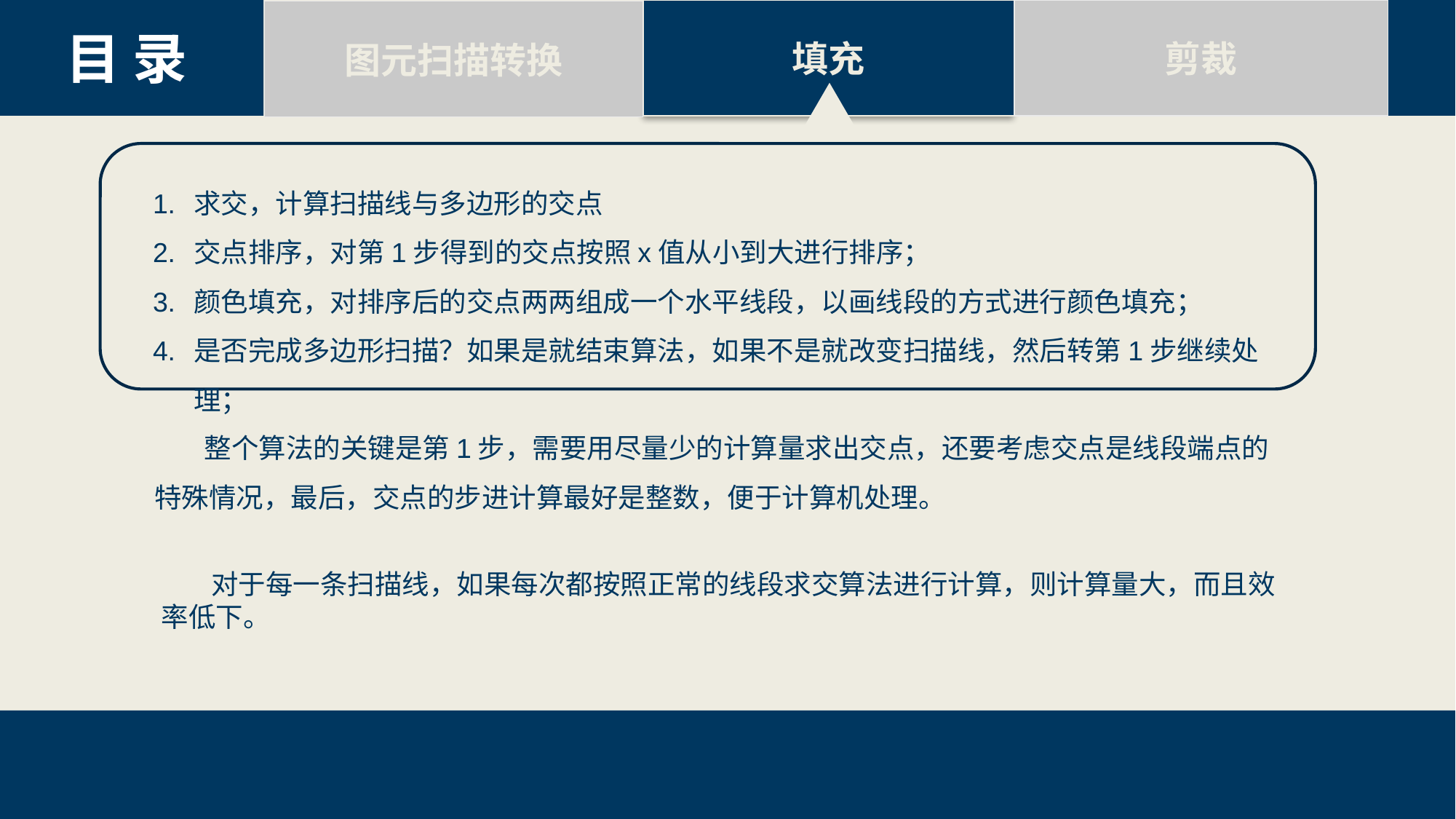

剪裁
填充
图元扫描转换
目 录

求交，计算扫描线与多边形的交点
交点排序，对第1步得到的交点按照x值从小到大进行排序；
颜色填充，对排序后的交点两两组成一个水平线段，以画线段的方式进行颜色填充；
是否完成多边形扫描？如果是就结束算法，如果不是就改变扫描线，然后转第1步继续处理；
       整个算法的关键是第1步，需要用尽量少的计算量求出交点，还要考虑交点是线段端点的特殊情况，最后，交点的步进计算最好是整数，便于计算机处理。
       对于每一条扫描线，如果每次都按照正常的线段求交算法进行计算，则计算量大，而且效率低下。

22